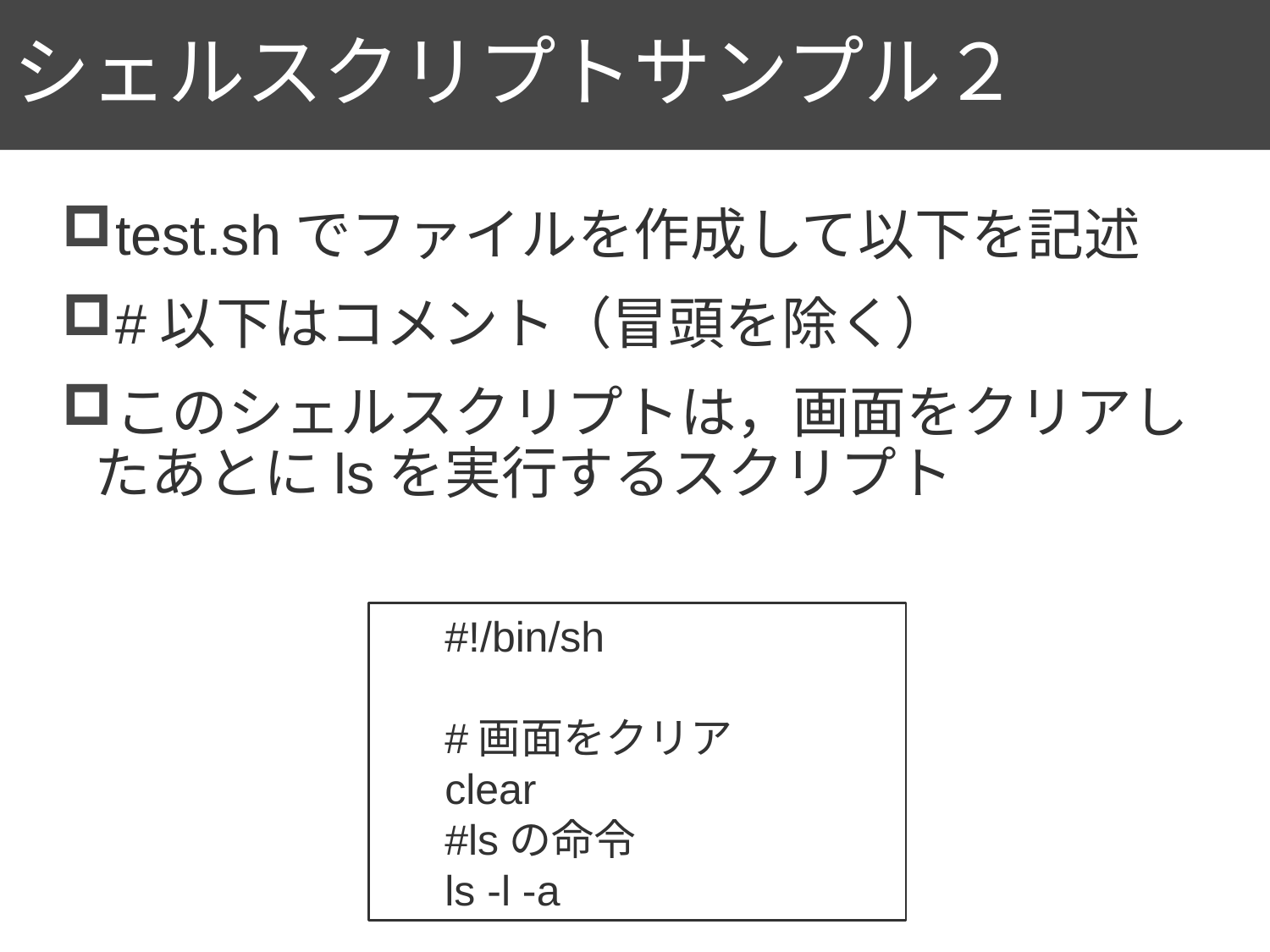

# シェルスクリプトサンプル２
71
test.shでファイルを作成して以下を記述
#以下はコメント（冒頭を除く）
このシェルスクリプトは，画面をクリアしたあとにlsを実行するスクリプト

#!/bin/sh

#画面をクリア
clear
#lsの命令
ls -l -a